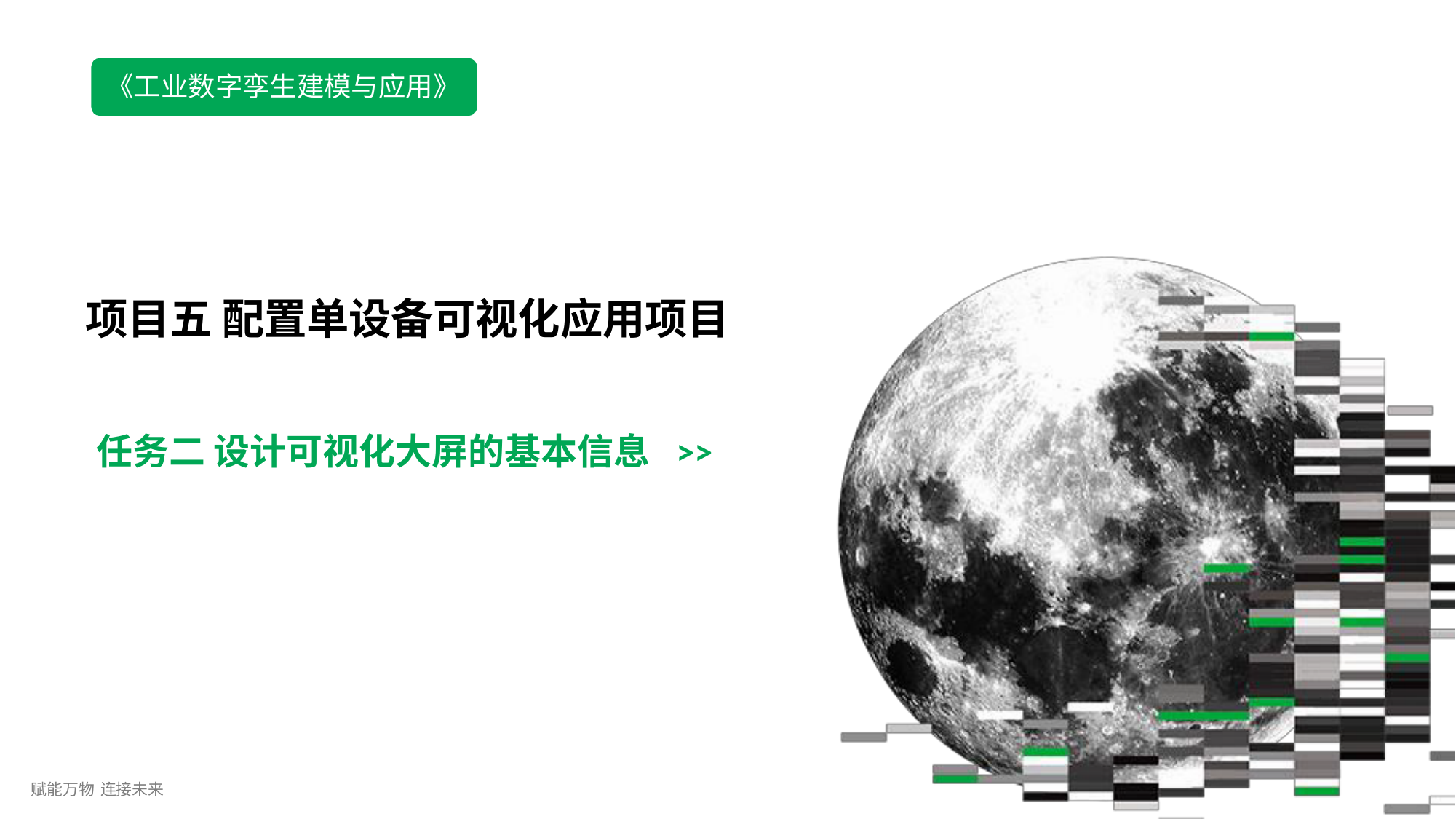

《工业数字孪生建模与应用》

项目五配置单设备可视化应用项目
任务二设计可视化大屏的基本信息	>>
赋能万物 连接未来